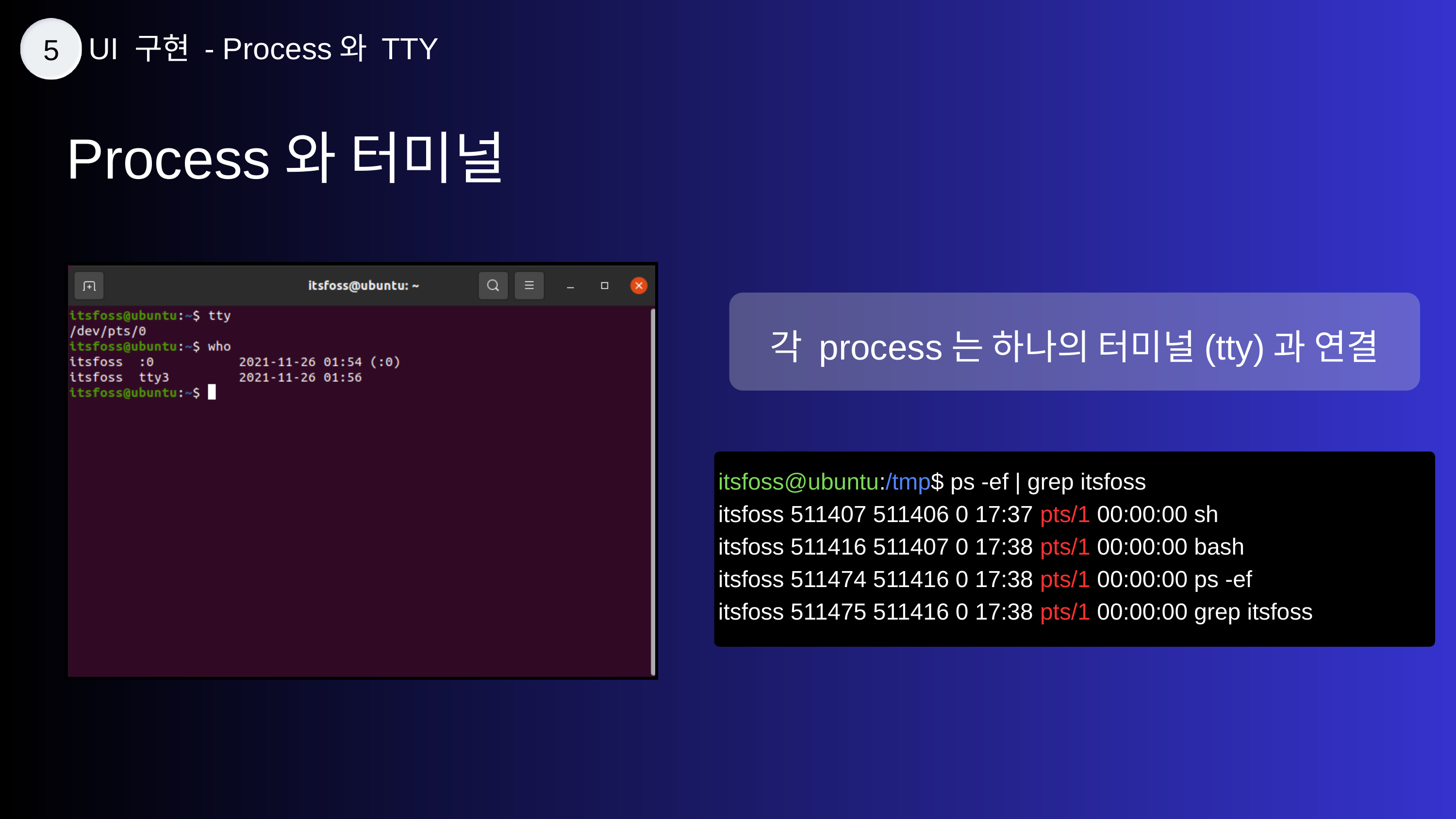

UI 구현 - Process와 TTY
5
Process와 터미널

각 process는 하나의 터미널(tty)과 연결

itsfoss@ubuntu:/tmp$ ps -ef | grep itsfoss
itsfoss 511407 511406 0 17:37 pts/1 00:00:00 sh
itsfoss 511416 511407 0 17:38 pts/1 00:00:00 bash
itsfoss 511474 511416 0 17:38 pts/1 00:00:00 ps -ef
itsfoss 511475 511416 0 17:38 pts/1 00:00:00 grep itsfoss